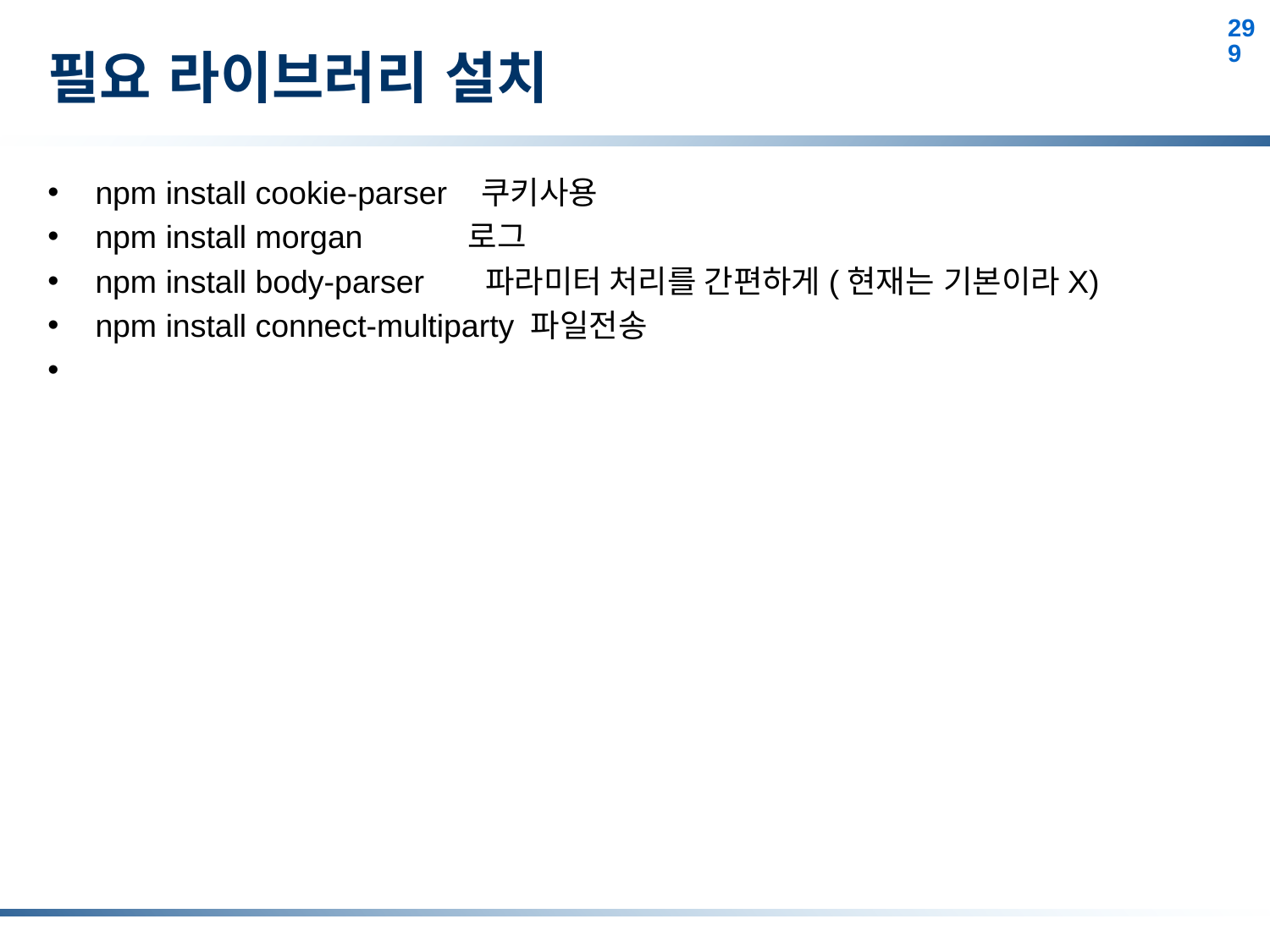

# 필요 라이브러리 설치
npm install cookie-parser   쿠키사용
npm install morgan           로그
npm install body-parser      파라미터 처리를 간편하게(현재는 기본이라X)
npm install connect-multiparty 파일전송